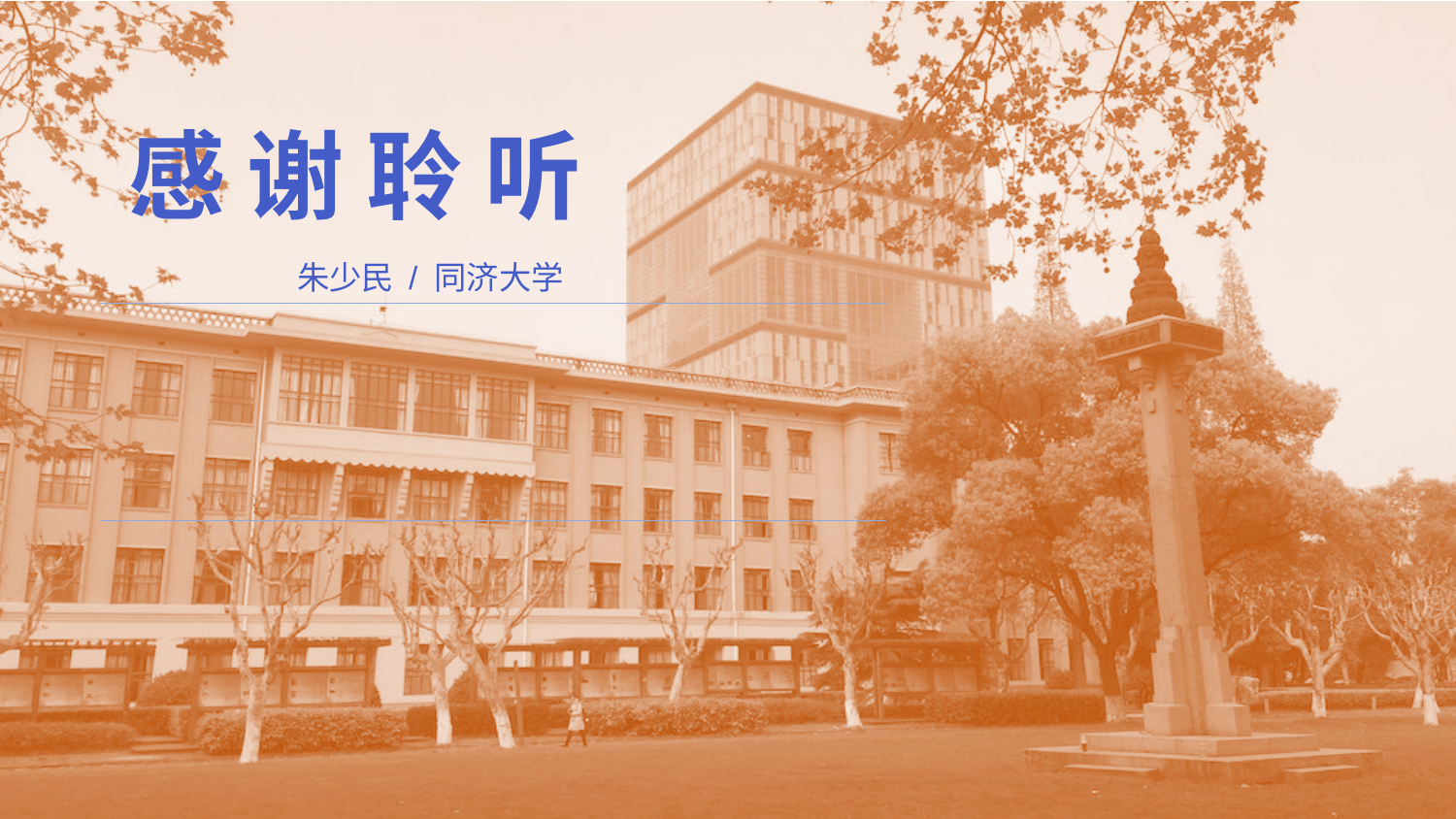

# 感 谢 聆 听
朱少民 / 同济大学